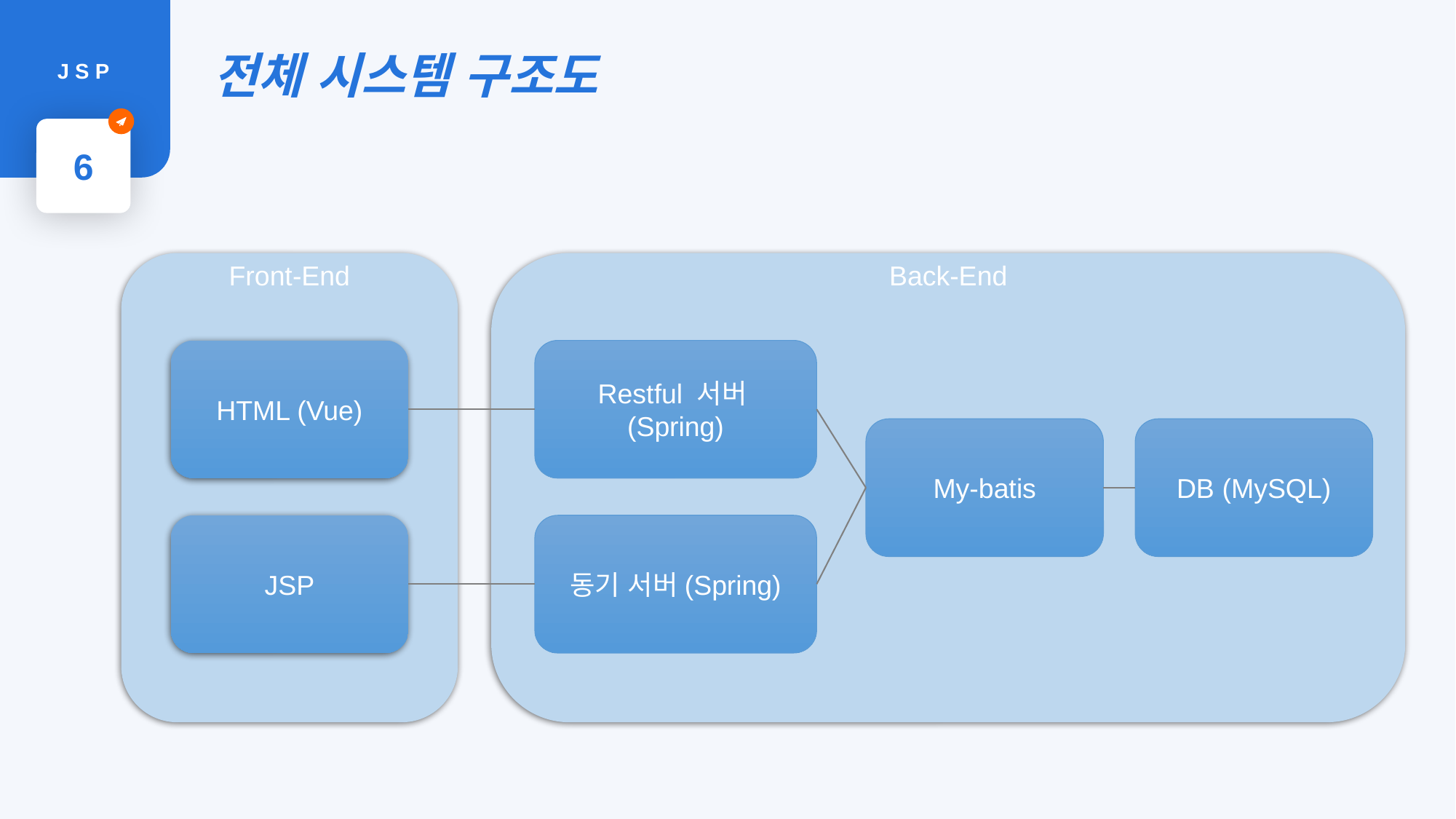

전체 시스템 구조도
J S P

6
Back-End

Front-End

HTML (Vue)
Restful 서버(Spring)
My-batis
DB (MySQL)
JSP
동기 서버(Spring)